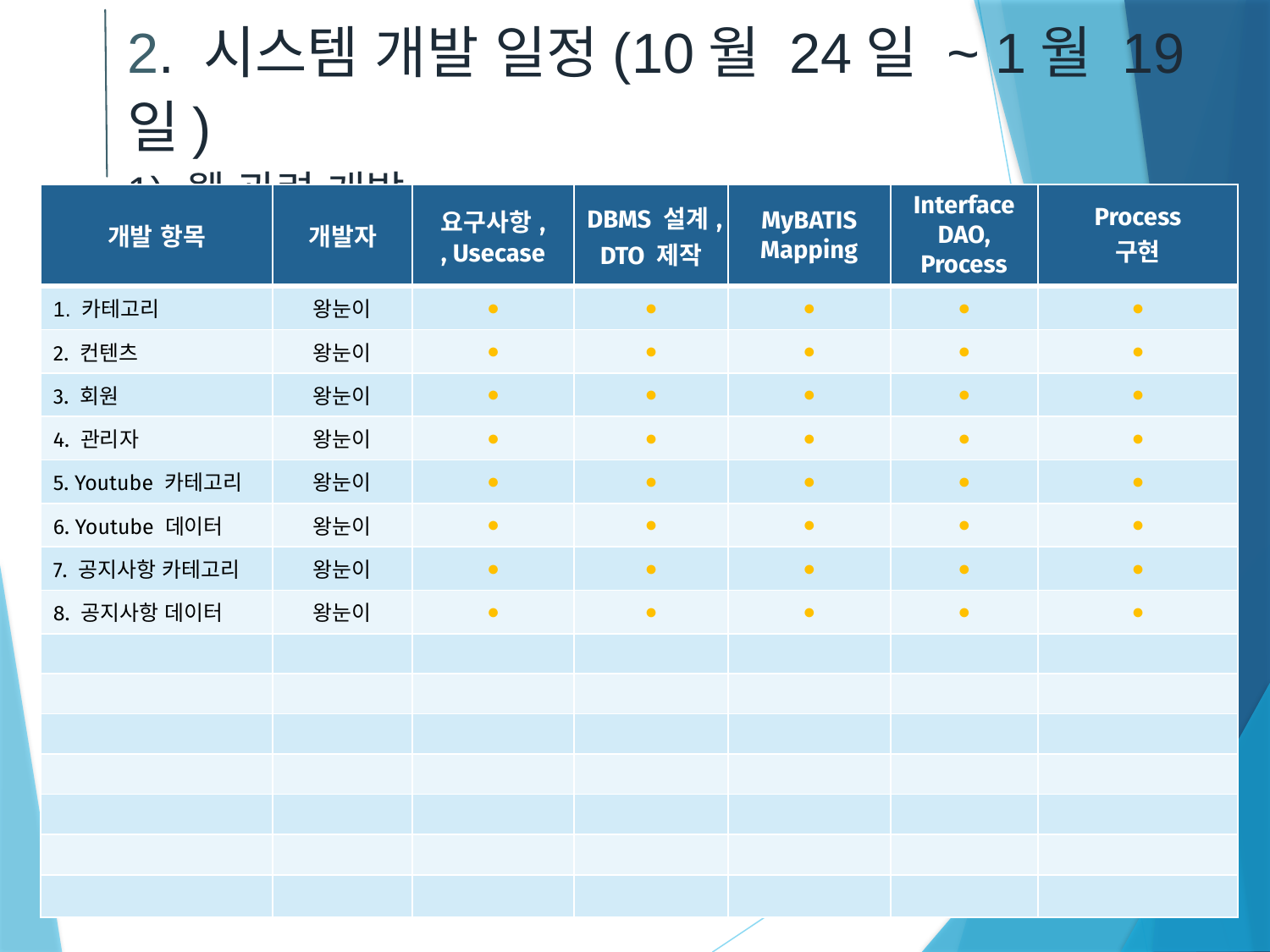

2. 시스템 개발 일정(10월 24일 ~ 1월 19일)
1) 웹 관련 개발
| 개발 항목 | 개발자 | 요구사항, , Usecase | DBMS 설계, DTO 제작 | MyBATIS Mapping | Interface DAO, Process | Process 구현 |
| --- | --- | --- | --- | --- | --- | --- |
| 1. 카테고리 | 왕눈이 | ● | ● | ● | ● | ● |
| 2. 컨텐츠 | 왕눈이 | ● | ● | ● | ● | ● |
| 3. 회원 | 왕눈이 | ● | ● | ● | ● | ● |
| 4. 관리자 | 왕눈이 | ● | ● | ● | ● | ● |
| 5. Youtube 카테고리 | 왕눈이 | ● | ● | ● | ● | ● |
| 6. Youtube 데이터 | 왕눈이 | ● | ● | ● | ● | ● |
| 7. 공지사항 카테고리 | 왕눈이 | ● | ● | ● | ● | ● |
| 8. 공지사항 데이터 | 왕눈이 | ● | ● | ● | ● | ● |
|  |  |  |  |  |  |  |
|  |  |  |  |  |  |  |
|  |  |  |  |  |  |  |
|  |  |  |  |  |  |  |
|  |  |  |  |  |  |  |
|  |  |  |  |  |  |  |
|  |  |  |  |  |  |  |